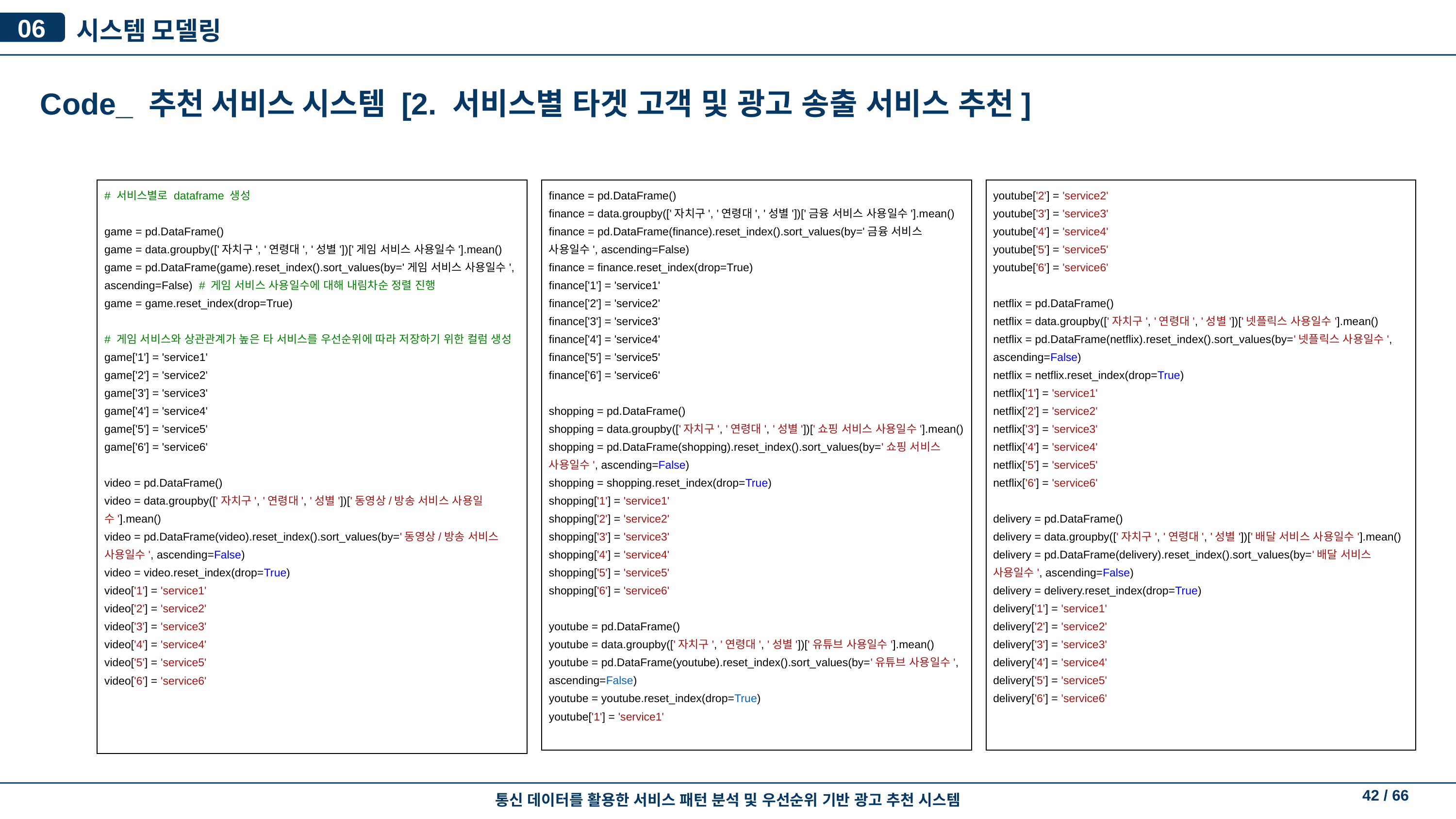

시스템 모델링
06

Code_ 추천 서비스 시스템 [2. 서비스별 타겟 고객 및 광고 송출 서비스 추천]
# 서비스별로 dataframe 생성

game = pd.DataFrame()
game = data.groupby(['자치구', '연령대', '성별'])['게임 서비스 사용일수'].mean()
game = pd.DataFrame(game).reset_index().sort_values(by='게임 서비스 사용일수', ascending=False)  # 게임 서비스 사용일수에 대해 내림차순 정렬 진행
game = game.reset_index(drop=True)

# 게임 서비스와 상관관계가 높은 타 서비스를 우선순위에 따라 저장하기 위한 컬럼 생성
game['1'] = 'service1'
game['2'] = 'service2'
game['3'] = 'service3'
game['4'] = 'service4'
game['5'] = 'service5'
game['6'] = 'service6'

video = pd.DataFrame()
video = data.groupby(['자치구', '연령대', '성별'])['동영상/방송 서비스 사용일수'].mean()
video = pd.DataFrame(video).reset_index().sort_values(by='동영상/방송 서비스 사용일수', ascending=False)
video = video.reset_index(drop=True)
video['1'] = 'service1'
video['2'] = 'service2'
video['3'] = 'service3'
video['4'] = 'service4'
video['5'] = 'service5'
video['6'] = 'service6'

finance = pd.DataFrame()
finance = data.groupby(['자치구', '연령대', '성별'])['금융 서비스 사용일수'].mean()
finance = pd.DataFrame(finance).reset_index().sort_values(by='금융 서비스 사용일수', ascending=False)
finance = finance.reset_index(drop=True)
finance['1'] = 'service1'
finance['2'] = 'service2'
finance['3'] = 'service3'
finance['4'] = 'service4'
finance['5'] = 'service5'
finance['6'] = 'service6'

shopping = pd.DataFrame()
shopping = data.groupby(['자치구', '연령대', '성별'])['쇼핑 서비스 사용일수'].mean()
shopping = pd.DataFrame(shopping).reset_index().sort_values(by='쇼핑 서비스 사용일수', ascending=False)
shopping = shopping.reset_index(drop=True)
shopping['1'] = 'service1'
shopping['2'] = 'service2'
shopping['3'] = 'service3'
shopping['4'] = 'service4'
shopping['5'] = 'service5'
shopping['6'] = 'service6'

youtube = pd.DataFrame()
youtube = data.groupby(['자치구', '연령대', '성별'])['유튜브 사용일수'].mean()
youtube = pd.DataFrame(youtube).reset_index().sort_values(by='유튜브 사용일수', ascending=False)
youtube = youtube.reset_index(drop=True)
youtube['1'] = 'service1'

youtube['2'] = 'service2'
youtube['3'] = 'service3'
youtube['4'] = 'service4'
youtube['5'] = 'service5'
youtube['6'] = 'service6'

netflix = pd.DataFrame()
netflix = data.groupby(['자치구', '연령대', '성별'])['넷플릭스 사용일수'].mean()
netflix = pd.DataFrame(netflix).reset_index().sort_values(by='넷플릭스 사용일수', ascending=False)
netflix = netflix.reset_index(drop=True)
netflix['1'] = 'service1'
netflix['2'] = 'service2'
netflix['3'] = 'service3'
netflix['4'] = 'service4'
netflix['5'] = 'service5'
netflix['6'] = 'service6'

delivery = pd.DataFrame()
delivery = data.groupby(['자치구', '연령대', '성별'])['배달 서비스 사용일수'].mean()
delivery = pd.DataFrame(delivery).reset_index().sort_values(by='배달 서비스 사용일수', ascending=False)
delivery = delivery.reset_index(drop=True)
delivery['1'] = 'service1'
delivery['2'] = 'service2'
delivery['3'] = 'service3'
delivery['4'] = 'service4'
delivery['5'] = 'service5'
delivery['6'] = 'service6'